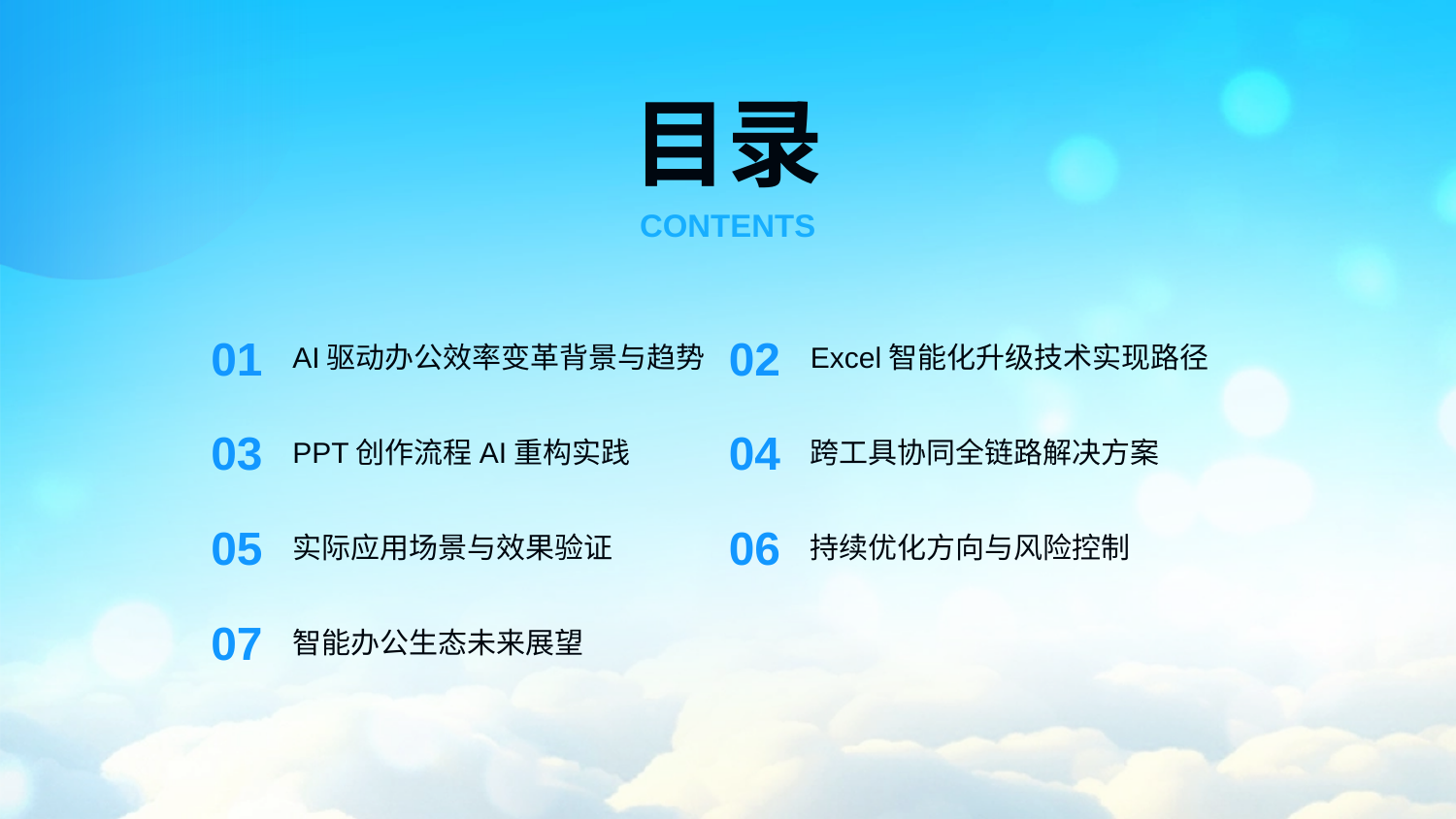

目录
CONTENTS
01
02
AI驱动办公效率变革背景与趋势
Excel智能化升级技术实现路径
03
04
PPT创作流程AI重构实践
跨工具协同全链路解决方案
05
06
实际应用场景与效果验证
持续优化方向与风险控制
07
智能办公生态未来展望